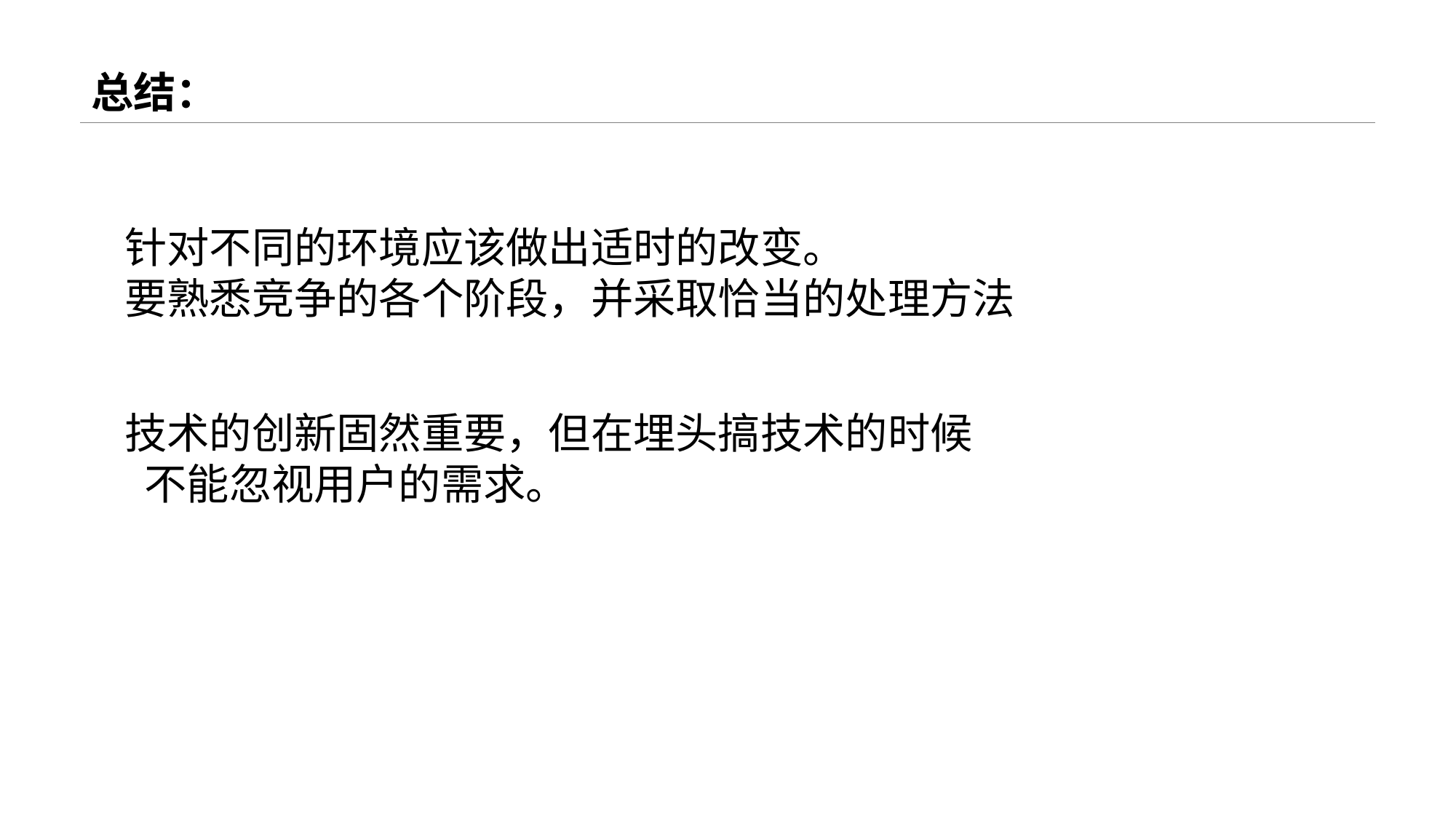

# 总结：
针对不同的环境应该做出适时的改变。
要熟悉竞争的各个阶段，并采取恰当的处理方法
技术的创新固然重要，但在埋头搞技术的时候
 不能忽视用户的需求。